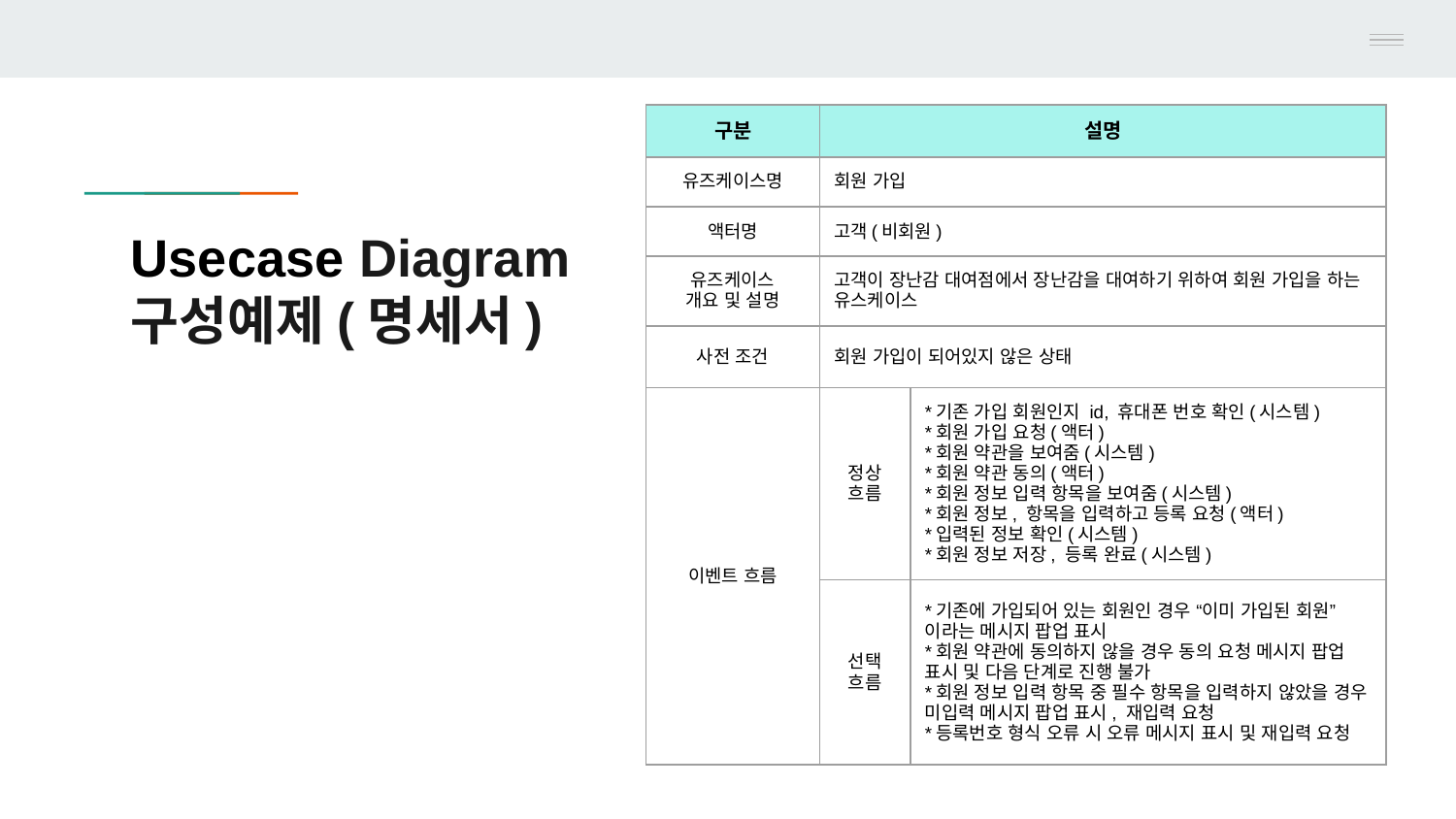

| 구분 | 설명 |  |
| --- | --- | --- |
| 유즈케이스명 | 회원 가입 |  |
| 액터명 | 고객(비회원) |  |
| 유즈케이스 개요 및 설명 | 고객이 장난감 대여점에서 장난감을 대여하기 위하여 회원 가입을 하는 유스케이스 |  |
| 사전 조건 | 회원 가입이 되어있지 않은 상태 |  |
| 이벤트 흐름 | 정상 흐름 | \*기존 가입 회원인지 id, 휴대폰 번호 확인(시스템) \*회원 가입 요청(액터) \*회원 약관을 보여줌(시스템) \*회원 약관 동의(액터) \*회원 정보 입력 항목을 보여줌(시스템) \*회원 정보, 항목을 입력하고 등록 요청(액터) \*입력된 정보 확인(시스템) \*회원 정보 저장, 등록 완료(시스템) |
|  | 선택 흐름 | \*기존에 가입되어 있는 회원인 경우 “이미 가입된 회원”이라는 메시지 팝업 표시 \*회원 약관에 동의하지 않을 경우 동의 요청 메시지 팝업 표시 및 다음 단계로 진행 불가 \*회원 정보 입력 항목 중 필수 항목을 입력하지 않았을 경우 미입력 메시지 팝업 표시, 재입력 요청 \*등록번호 형식 오류 시 오류 메시지 표시 및 재입력 요청 |
# Usecase Diagram
구성예제(명세서)